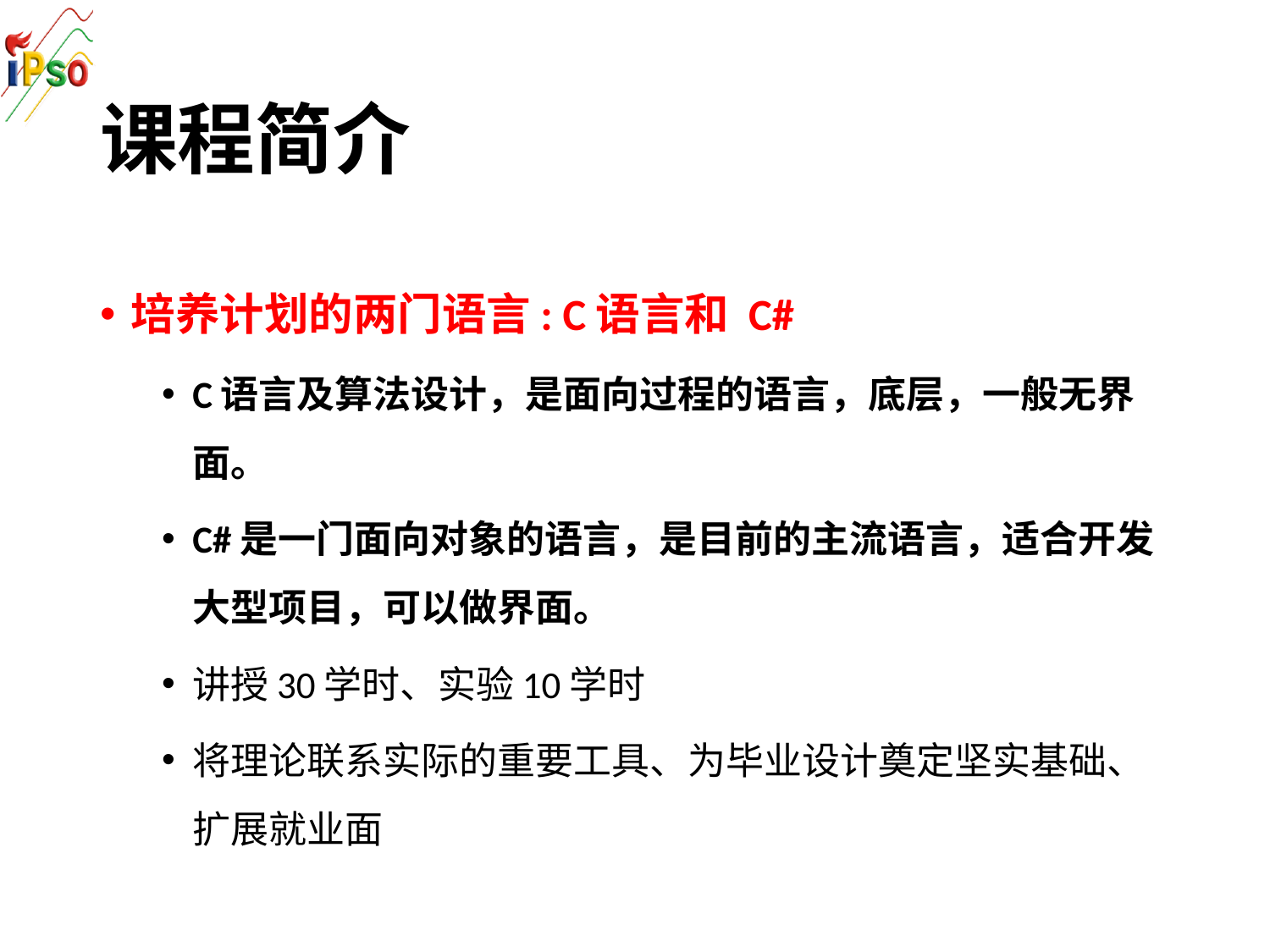

# 课程简介
培养计划的两门语言: C语言和 C#
C语言及算法设计，是面向过程的语言，底层，一般无界面。
C#是一门面向对象的语言，是目前的主流语言，适合开发大型项目，可以做界面。
讲授30学时、实验10学时
将理论联系实际的重要工具、为毕业设计奠定坚实基础、扩展就业面